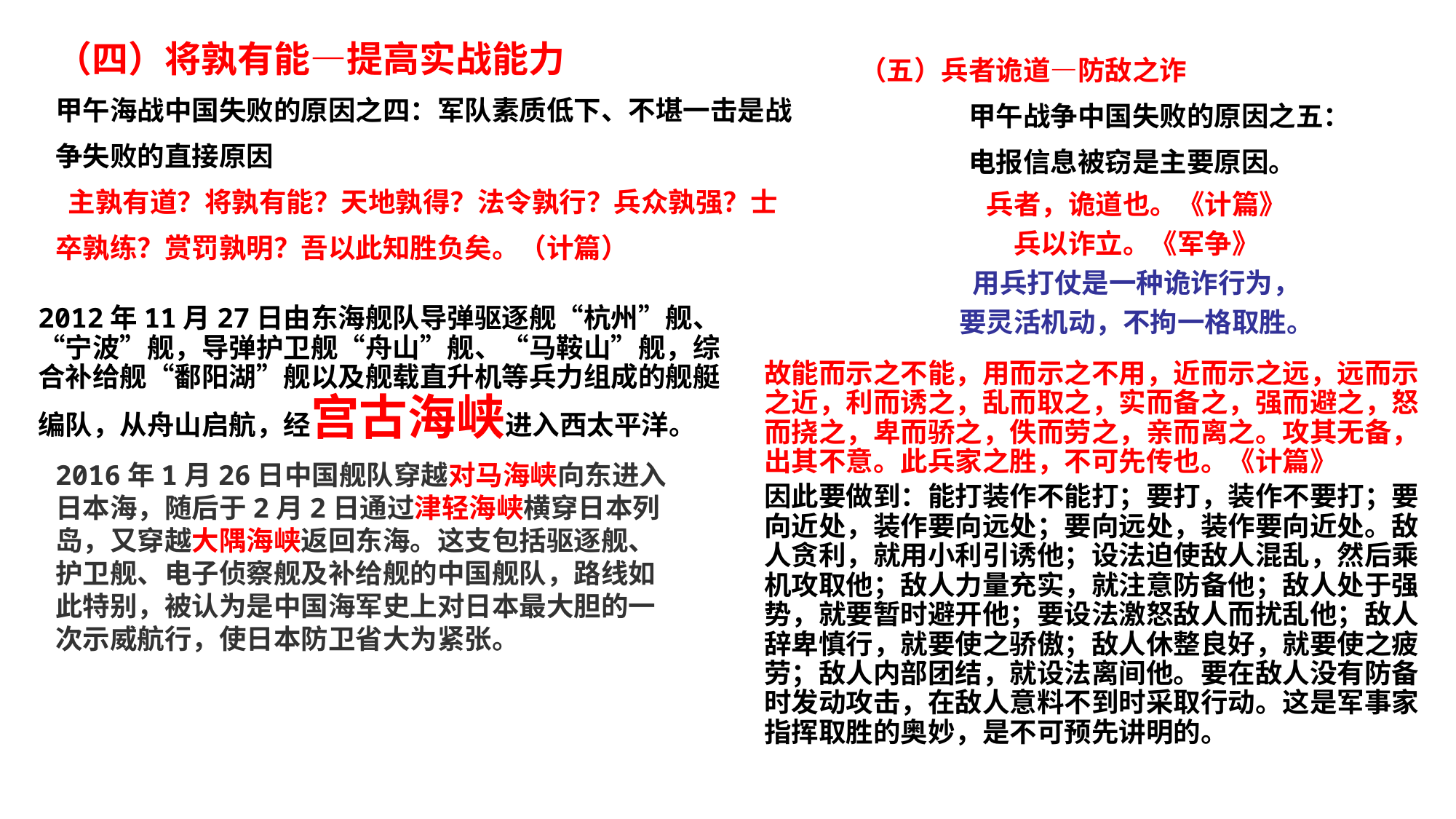

（四）将孰有能—提高实战能力
甲午海战中国失败的原因之四：军队素质低下、不堪一击是战争失败的直接原因
 主孰有道？将孰有能？天地孰得？法令孰行？兵众孰强？士卒孰练？赏罚孰明？吾以此知胜负矣。（计篇）
（五）兵者诡道—防敌之诈
	甲午战争中国失败的原因之五：
	电报信息被窃是主要原因。
兵者，诡道也。《计篇》
兵以诈立。《军争》
用兵打仗是一种诡诈行为，
要灵活机动，不拘一格取胜。
2012年11月27日由东海舰队导弹驱逐舰“杭州”舰、“宁波”舰，导弹护卫舰“舟山”舰、“马鞍山”舰，综合补给舰“鄱阳湖”舰以及舰载直升机等兵力组成的舰艇编队，从舟山启航，经宫古海峡进入西太平洋。
故能而示之不能，用而示之不用，近而示之远，远而示之近，利而诱之，乱而取之，实而备之，强而避之，怒而挠之，卑而骄之，佚而劳之，亲而离之。攻其无备，出其不意。此兵家之胜，不可先传也。《计篇》
因此要做到：能打装作不能打；要打，装作不要打；要向近处，装作要向远处；要向远处，装作要向近处。敌人贪利，就用小利引诱他；设法迫使敌人混乱，然后乘机攻取他；敌人力量充实，就注意防备他；敌人处于强势，就要暂时避开他；要设法激怒敌人而扰乱他；敌人辞卑慎行，就要使之骄傲；敌人休整良好，就要使之疲劳；敌人内部团结，就设法离间他。要在敌人没有防备时发动攻击，在敌人意料不到时采取行动。这是军事家指挥取胜的奥妙，是不可预先讲明的。
2016年1月26日中国舰队穿越对马海峡向东进入日本海，随后于2月2日通过津轻海峡横穿日本列岛，又穿越大隅海峡返回东海。这支包括驱逐舰、护卫舰、电子侦察舰及补给舰的中国舰队，路线如此特别，被认为是中国海军史上对日本最大胆的一次示威航行，使日本防卫省大为紧张。